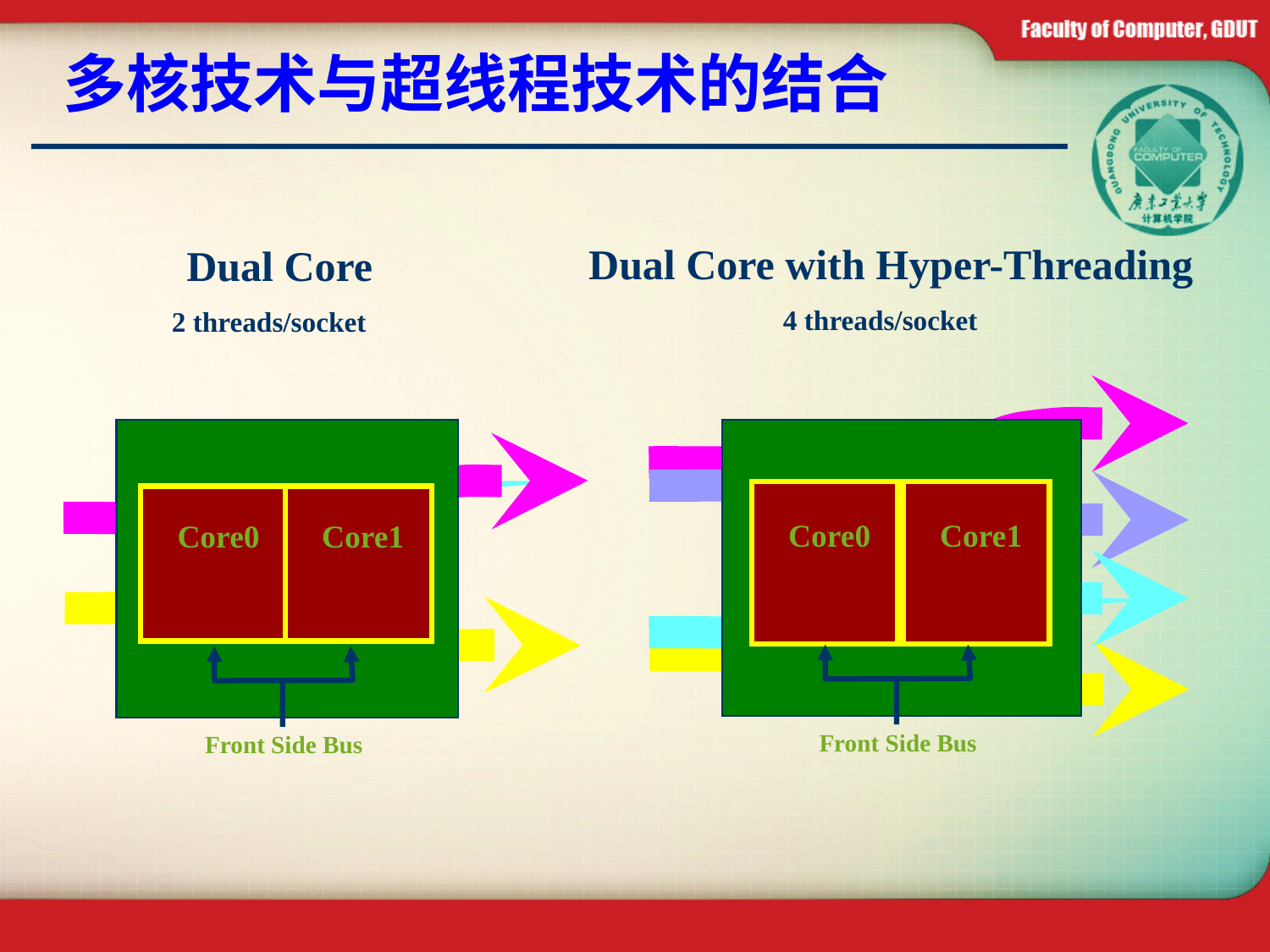

# 多核技术与超线程技术的结合
Dual Core with Hyper-Threading
4 threads/socket
Dual Core
2 threads/socket

Core0
Core1

Front Side Bus

Core0
Core1

Front Side Bus